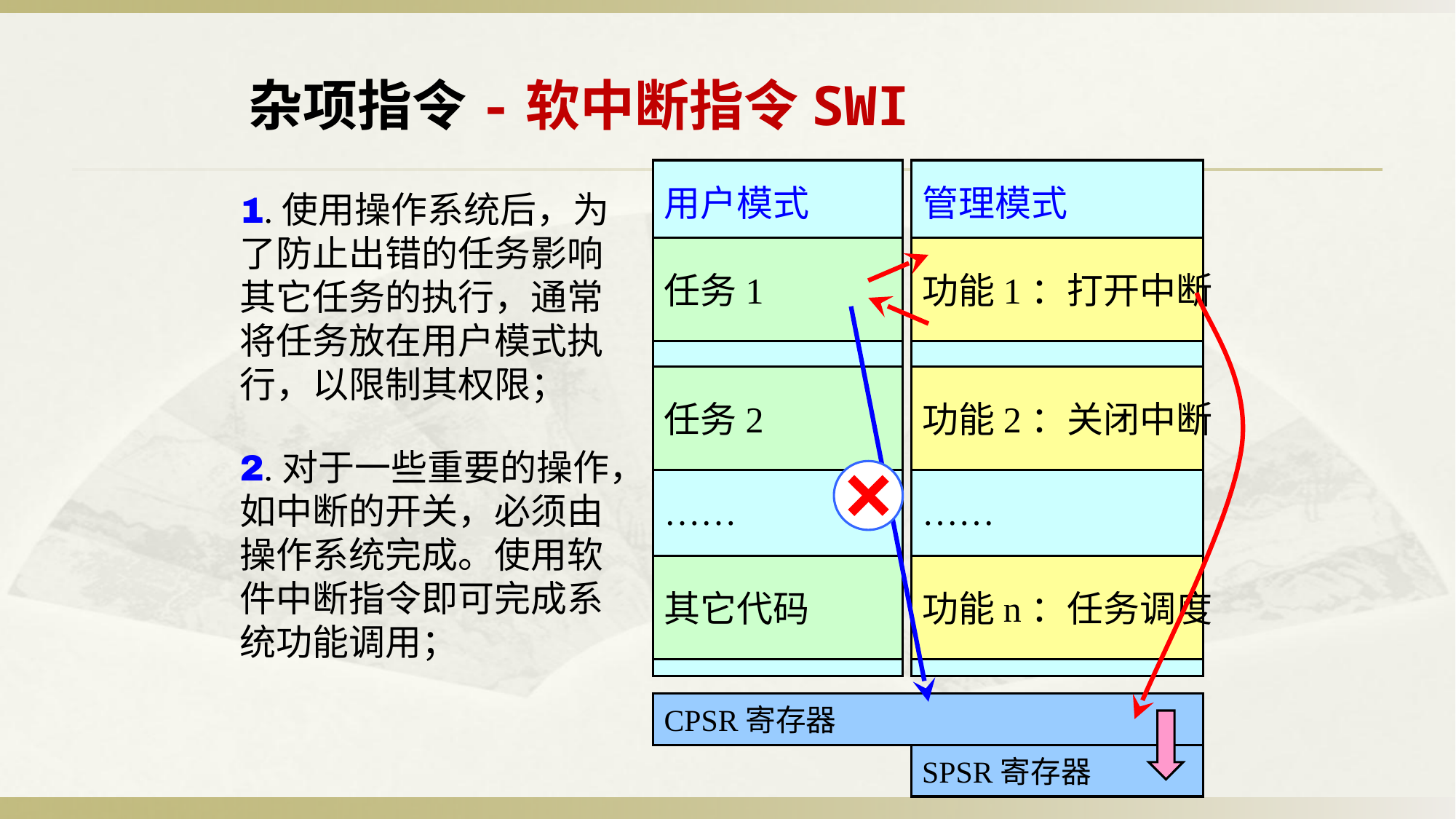

杂项指令-软中断指令SWI
用户模式

……

管理模式

……

任务1
功能1：打开中断
任务2
功能2：关闭中断
其它代码
功能n：任务调度
CPSR寄存器
SPSR寄存器
1.使用操作系统后，为了防止出错的任务影响其它任务的执行，通常将任务放在用户模式执行，以限制其权限；

2.对于一些重要的操作，如中断的开关，必须由操作系统完成。使用软件中断指令即可完成系统功能调用；